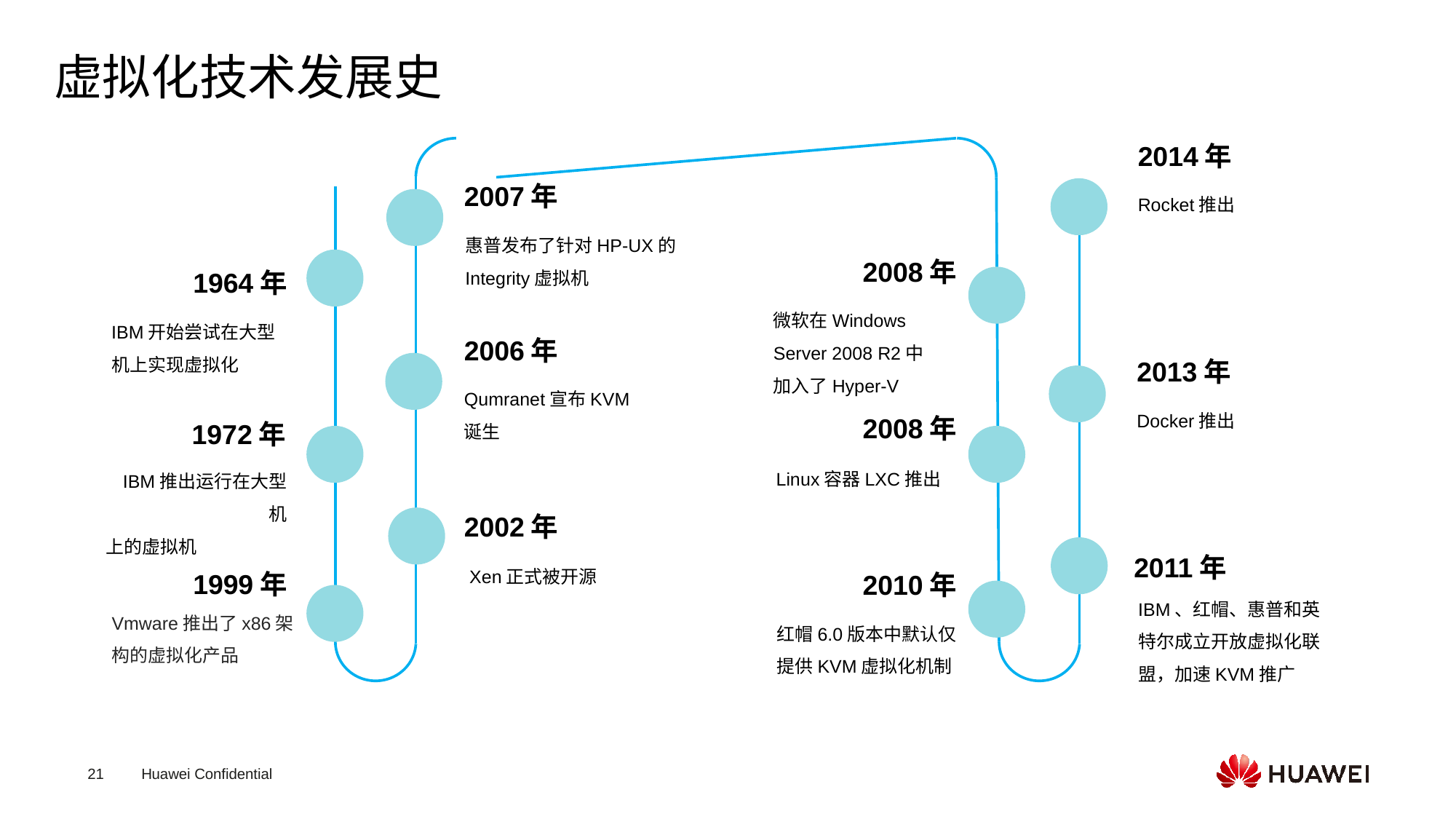

# 虚拟化技术发展史
2014年
Rocket推出

2007年

惠普发布了针对HP-UX的Integrity虚拟机
2008年
微软在Windows Server 2008 R2中
加入了Hyper-V
1964年
IBM开始尝试在大型机上实现虚拟化

2006年
Qumranet宣布KVM
诞生
2013年
Docker推出

2008年
Linux容器LXC推出
1972年
IBM推出运行在大型机
上的虚拟机

2002年
Xen正式被开源

2011年
IBM、红帽、惠普和英特尔成立开放虚拟化联盟，加速KVM推广

1999年
Vmware推出了x86架构的虚拟化产品
2010年
红帽6.0版本中默认仅提供KVM虚拟化机制